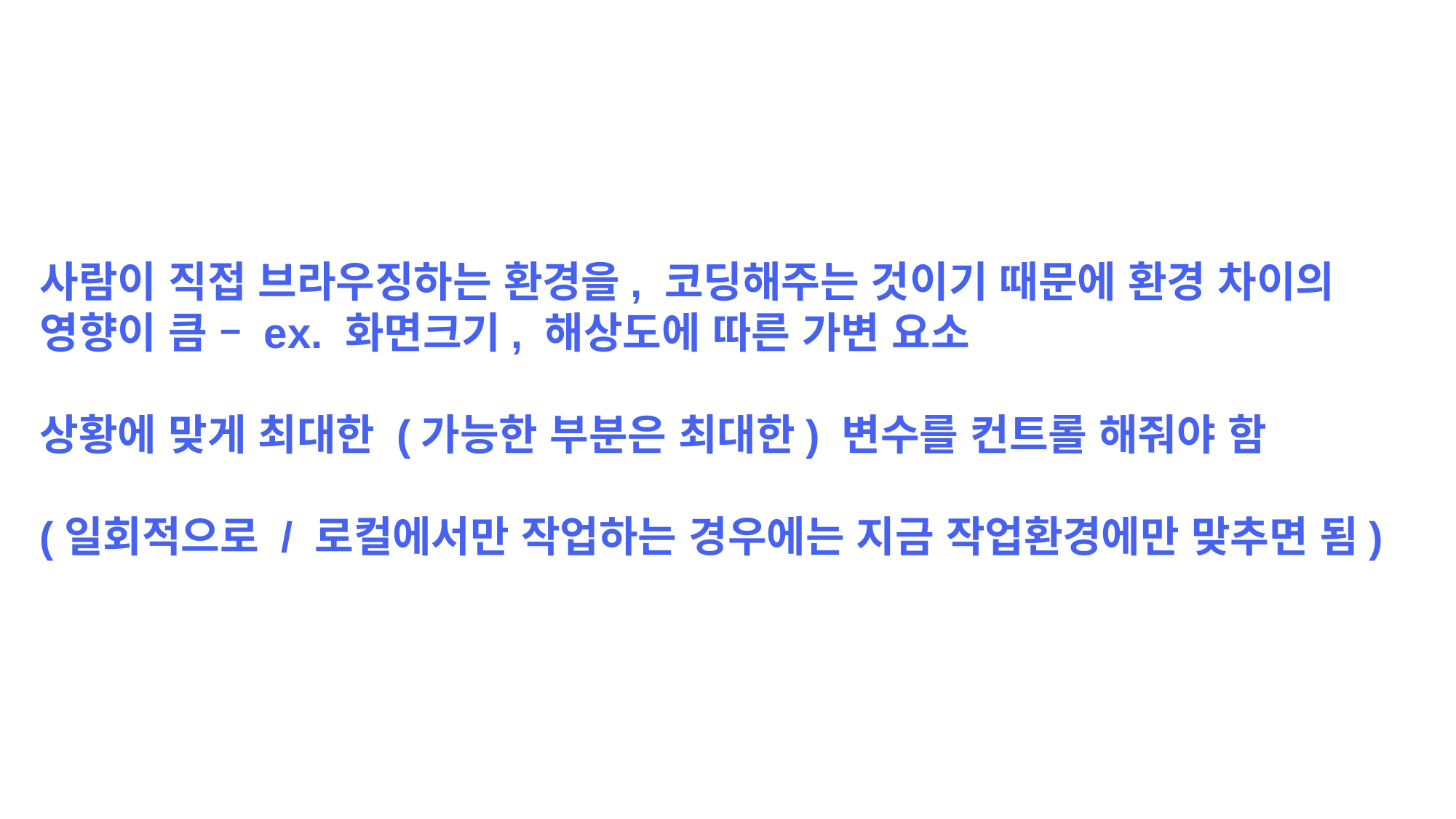

사람이 직접 브라우징하는 환경을, 코딩해주는 것이기 때문에 환경 차이의 영향이 큼 – ex. 화면크기, 해상도에 따른 가변 요소

상황에 맞게 최대한 (가능한 부분은 최대한) 변수를 컨트롤 해줘야 함

(일회적으로 / 로컬에서만 작업하는 경우에는 지금 작업환경에만 맞추면 됨)